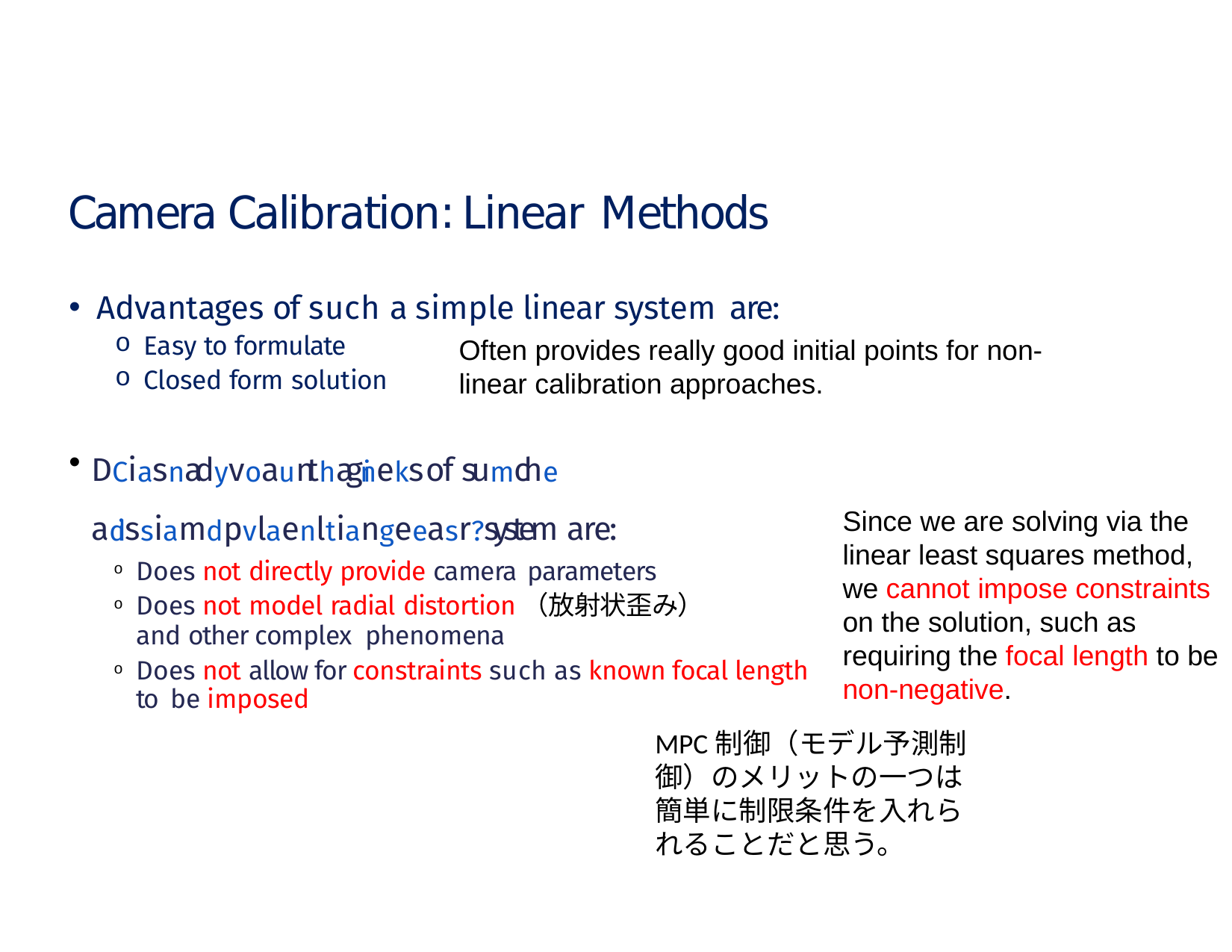

# Camera Calibration: Linear Methods
Advantages of such a simple linear system are:
Easy to formulate
Closed form solution

DCiasnadyvoaunthagineks of sumche adissiamdpvlaenltiangeeasr?system are:
Does not directly provide camera parameters
Does not model radial distortion（放射状歪み） and other complex  phenomena
Does not allow for constraints such as known focal length to  be imposed
Often provides really good initial points for non-linear calibration approaches.
Since we are solving via the linear least squares method, we cannot impose constraints on the solution, such as requiring the focal length to be non-negative.
MPC制御（モデル予測制御）のメリットの一つは簡単に制限条件を入れられることだと思う。